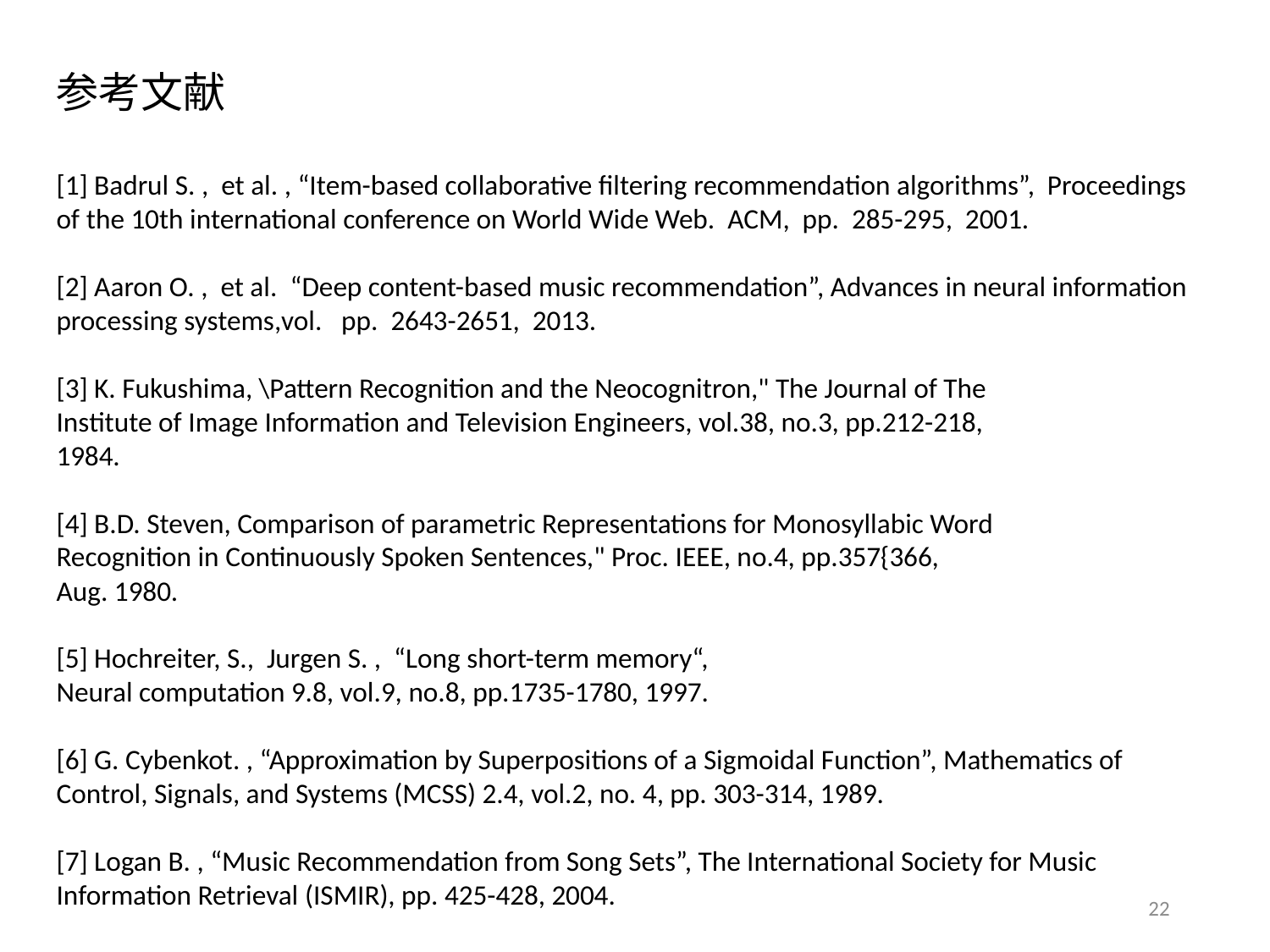

参考文献

[1] Badrul S. ,  et al. , “Item-based collaborative filtering recommendation algorithms”,  Proceedings of the 10th international conference on World Wide Web.  ACM,  pp.  285-295,  2001.

[2] Aaron O. ,  et al.  “Deep content-based music recommendation”, Advances in neural information processing systems,vol.   pp.  2643-2651,  2013.

[3] K. Fukushima, \Pattern Recognition and the Neocognitron," The Journal of The
Institute of Image Information and Television Engineers, vol.38, no.3, pp.212-218,
1984.

[4] B.D. Steven, Comparison of parametric Representations for Monosyllabic Word
Recognition in Continuously Spoken Sentences," Proc. IEEE, no.4, pp.357{366,
Aug. 1980.

[5] Hochreiter, S.,  Jurgen S. ,  “Long short-term memory“,
Neural computation 9.8, vol.9, no.8, pp.1735-1780, 1997.

[6] G. Cybenkot. , “Approximation by Superpositions of a Sigmoidal Function”, Mathematics of Control, Signals, and Systems (MCSS) 2.4, vol.2, no. 4, pp. 303-314, 1989.

[7] Logan B. , “Music Recommendation from Song Sets”, The International Society for Music Information Retrieval (ISMIR), pp. 425-428, 2004.
22